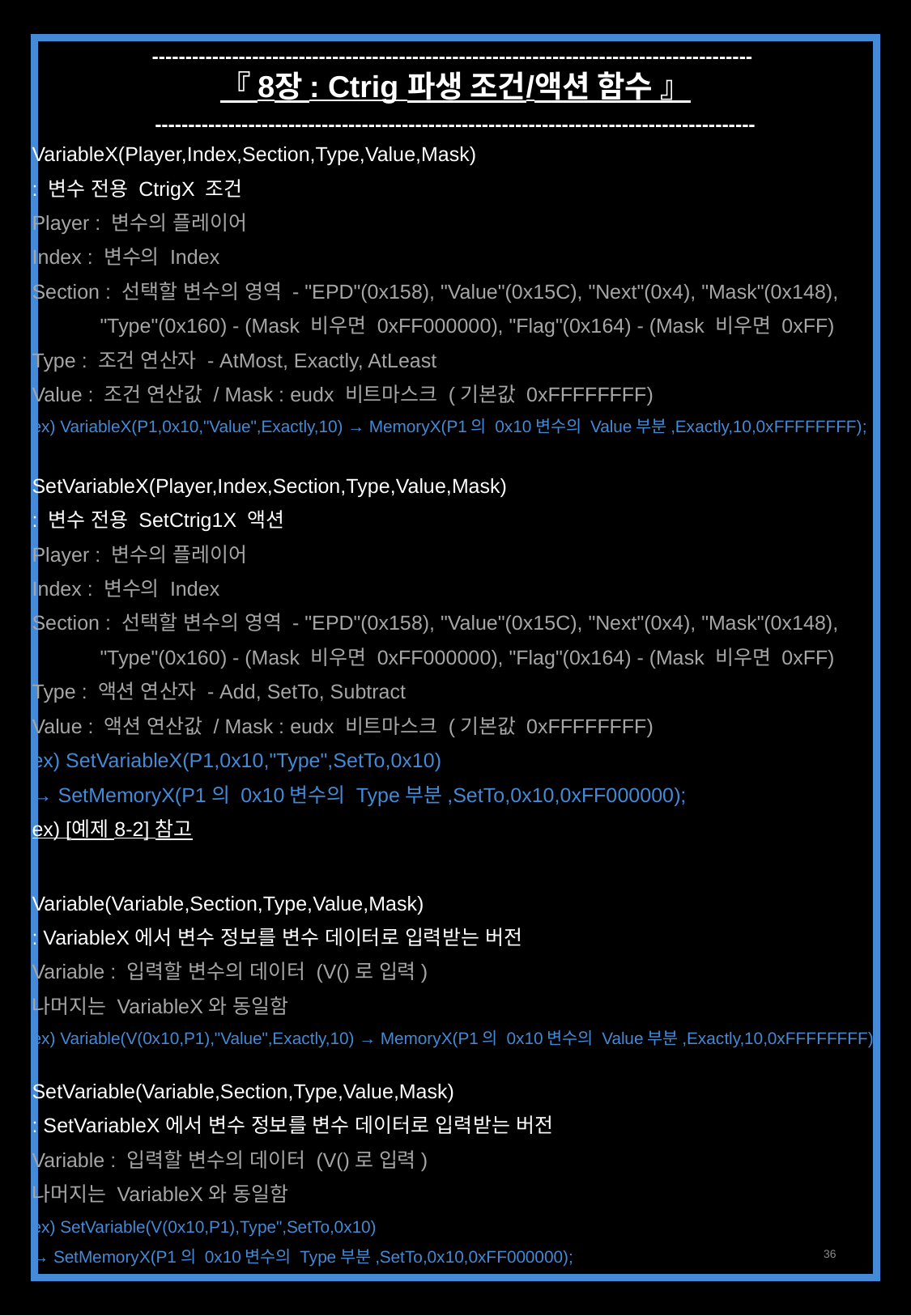

------------------------------------------------------------------------------------------
『 8장 : Ctrig 파생 조건/액션 함수 』
------------------------------------------------------------------------------------------

VariableX(Player,Index,Section,Type,Value,Mask)
: 변수 전용 CtrigX 조건
Player : 변수의 플레이어
Index : 변수의 Index
Section : 선택할 변수의 영역 - "EPD"(0x158), "Value"(0x15C), "Next"(0x4), "Mask"(0x148),
            "Type"(0x160) - (Mask 비우면 0xFF000000), "Flag"(0x164) - (Mask 비우면 0xFF)
Type : 조건 연산자 - AtMost, Exactly, AtLeast
Value : 조건 연산값 / Mask : eudx 비트마스크 (기본값 0xFFFFFFFF)
ex) VariableX(P1,0x10,"Value",Exactly,10) → MemoryX(P1의 0x10변수의 Value부분,Exactly,10,0xFFFFFFFF);

SetVariableX(Player,Index,Section,Type,Value,Mask)
: 변수 전용 SetCtrig1X 액션
Player : 변수의 플레이어
Index : 변수의 Index
Section : 선택할 변수의 영역 - "EPD"(0x158), "Value"(0x15C), "Next"(0x4), "Mask"(0x148),
            "Type"(0x160) - (Mask 비우면 0xFF000000), "Flag"(0x164) - (Mask 비우면 0xFF)
Type : 액션 연산자 - Add, SetTo, Subtract
Value : 액션 연산값 / Mask : eudx 비트마스크 (기본값 0xFFFFFFFF)
ex) SetVariableX(P1,0x10,"Type",SetTo,0x10)
→ SetMemoryX(P1의 0x10변수의 Type부분,SetTo,0x10,0xFF000000);
ex) [예제 8-2] 참고

Variable(Variable,Section,Type,Value,Mask)
: VariableX에서 변수 정보를 변수 데이터로 입력받는 버전
Variable : 입력할 변수의 데이터 (V()로 입력)
나머지는 VariableX와 동일함
ex) Variable(V(0x10,P1),"Value",Exactly,10) → MemoryX(P1의 0x10변수의 Value부분,Exactly,10,0xFFFFFFFF);

SetVariable(Variable,Section,Type,Value,Mask)
: SetVariableX에서 변수 정보를 변수 데이터로 입력받는 버전
Variable : 입력할 변수의 데이터 (V()로 입력)
나머지는 VariableX와 동일함
ex) SetVariable(V(0x10,P1),Type",SetTo,0x10)
→ SetMemoryX(P1의 0x10변수의 Type부분,SetTo,0x10,0xFF000000);
36